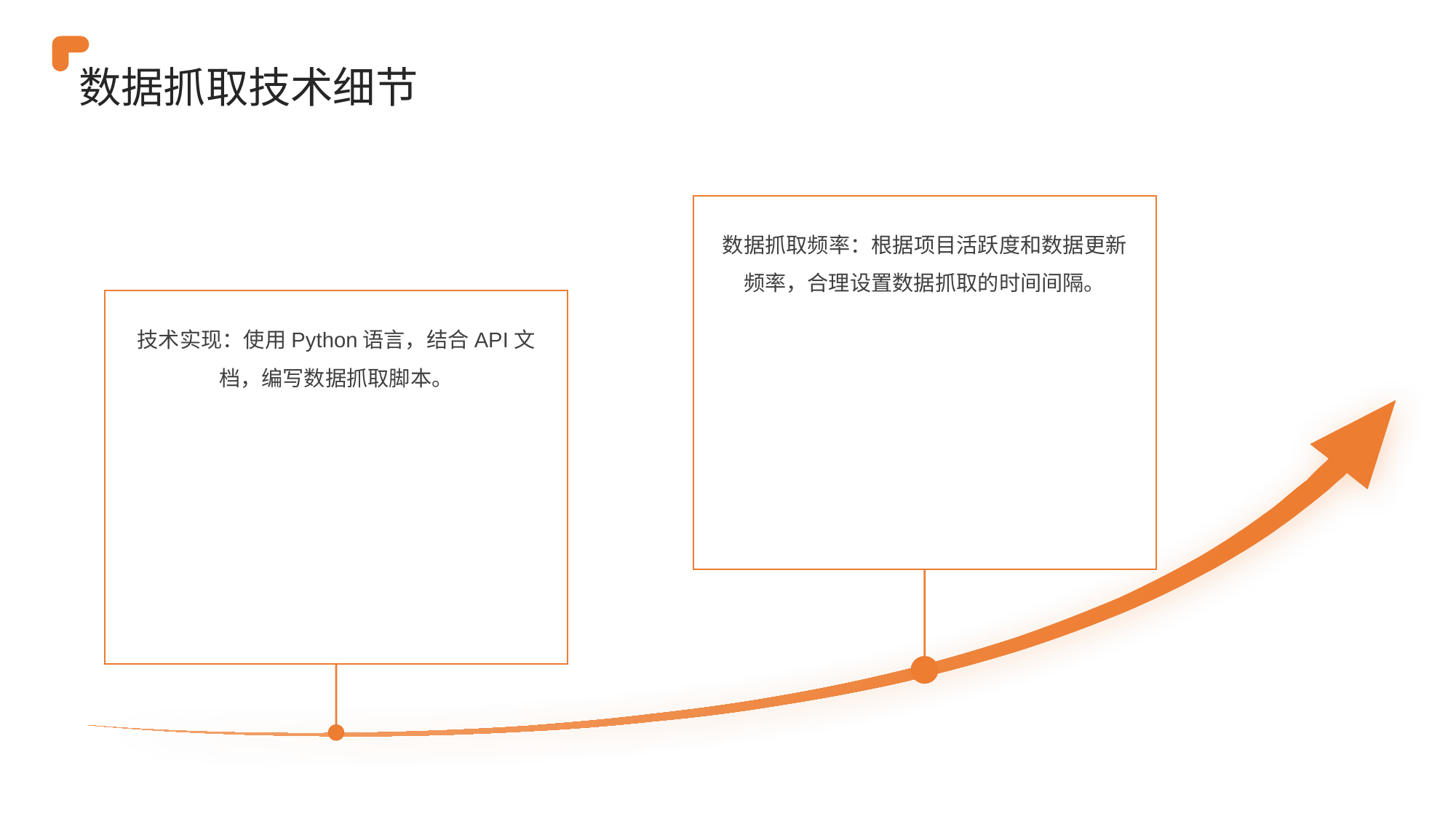

数据抓取技术细节

数据抓取频率：根据项目活跃度和数据更新频率，合理设置数据抓取的时间间隔。

技术实现：使用Python语言，结合API文档，编写数据抓取脚本。